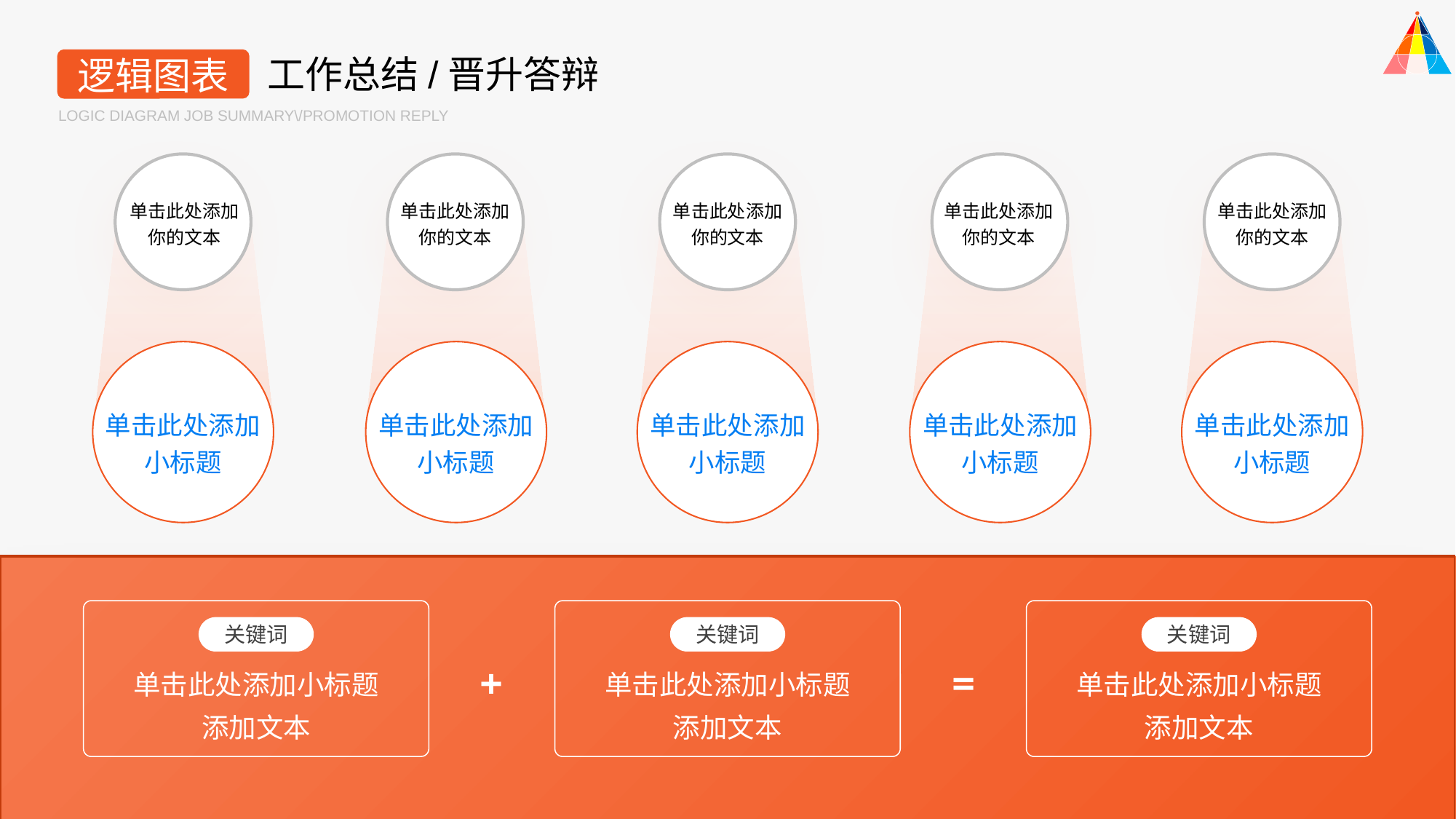

工作总结/晋升答辩

逻辑图表
LOGIC DIAGRAM JOB SUMMARY\/PROMOTION REPLY

单击此处添加
你的文本
单击此处添加
你的文本
单击此处添加
你的文本
单击此处添加
你的文本
单击此处添加
你的文本

单击此处添加
小标题
单击此处添加
小标题
单击此处添加
小标题
单击此处添加
小标题
单击此处添加
小标题

关键词
关键词
关键词
+
=
单击此处添加小标题
单击此处添加小标题
单击此处添加小标题
添加文本
添加文本
添加文本